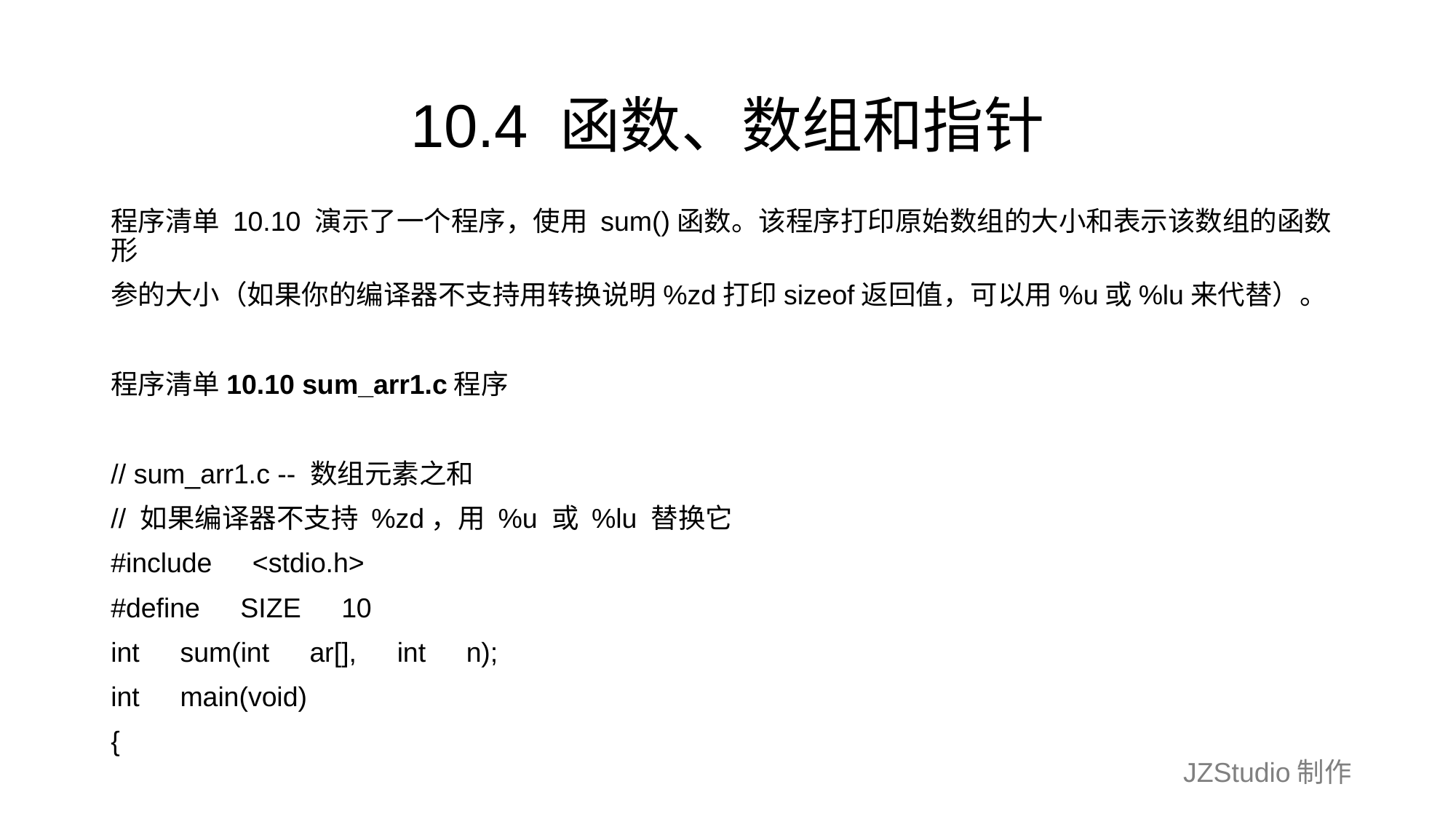

# 10.4 函数、数组和指针
程序清单 10.10 演示了一个程序，使用 sum()函数。该程序打印原始数组的大小和表示该数组的函数形
参的大小（如果你的编译器不支持用转换说明%zd打印sizeof返回值，可以用%u或%lu来代替）。

程序清单10.10 sum_arr1.c程序

// sum_arr1.c -- 数组元素之和
// 如果编译器不支持 %zd，用 %u 或 %lu 替换它
#include　<stdio.h>
#define　SIZE　10
int　sum(int　ar[],　int　n);
int　main(void)
{